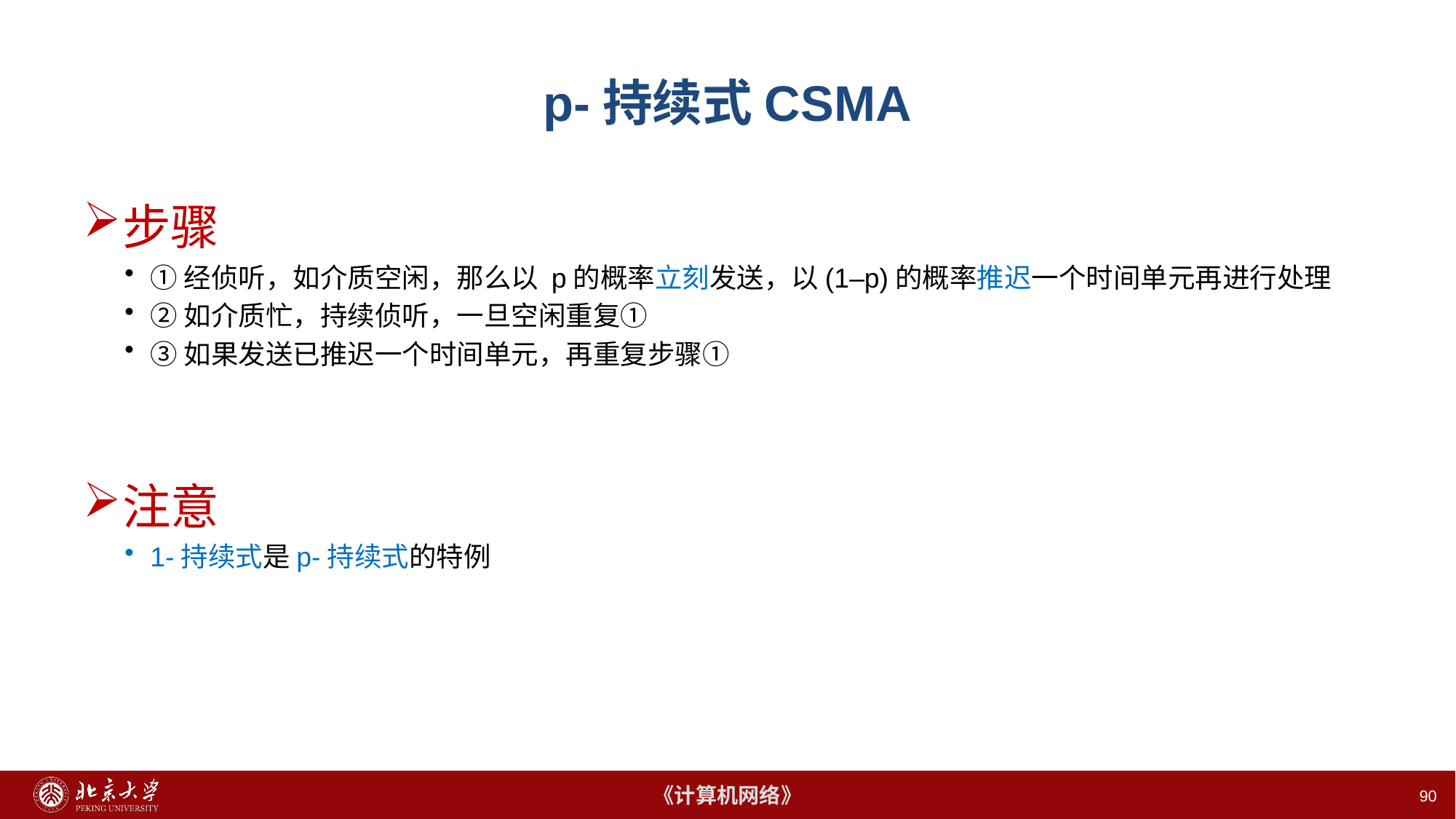

# p-持续式CSMA
步骤
①经侦听，如介质空闲，那么以 p的概率立刻发送，以(1–p)的概率推迟一个时间单元再进行处理
②如介质忙，持续侦听，一旦空闲重复①
③如果发送已推迟一个时间单元，再重复步骤①

注意
1-持续式是p-持续式的特例

90